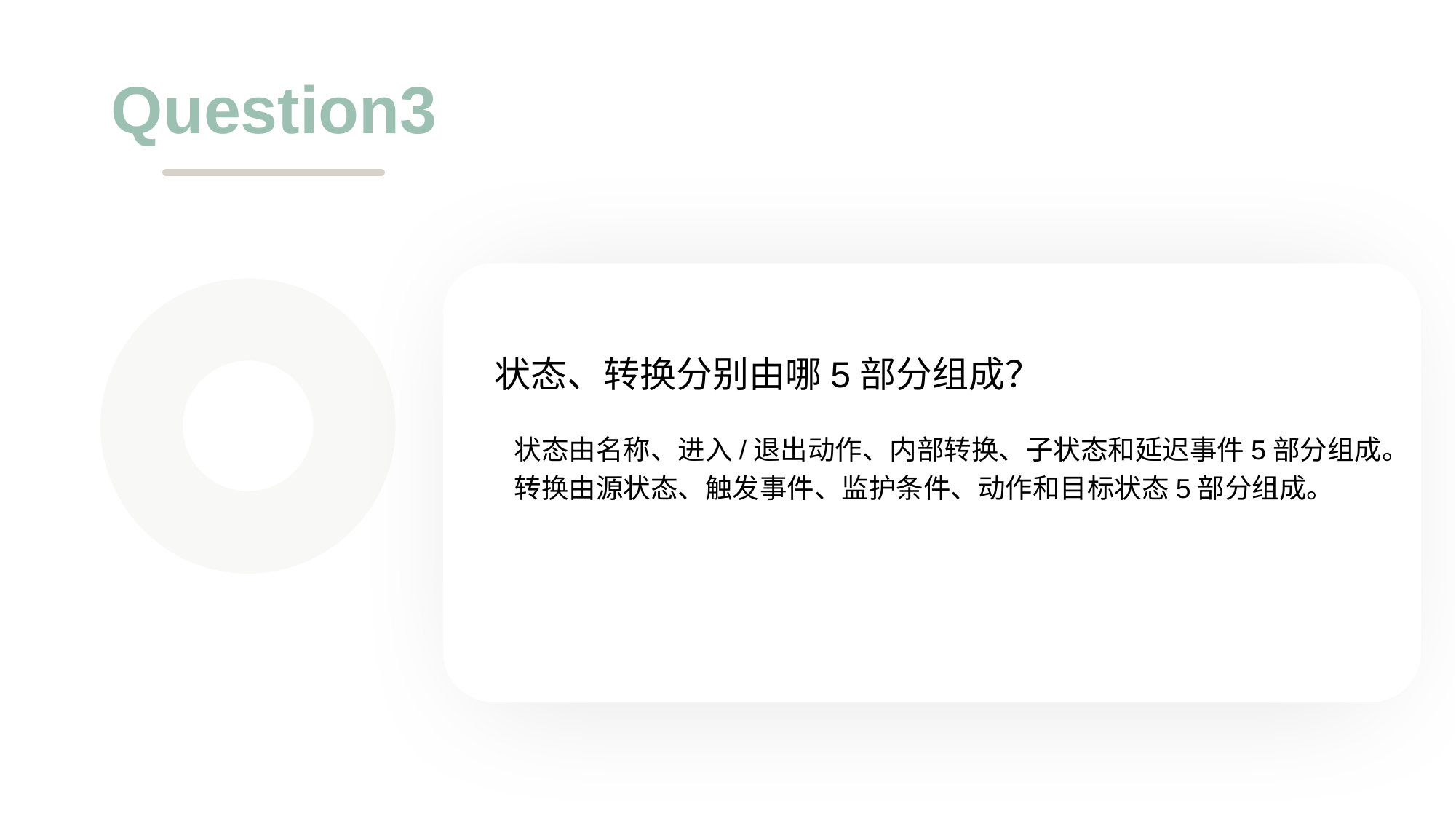

Question3
e7d195523061f1c0c2b73831c94a3edc981f60e396d3e182073EE1468018468A7F192AE5E5CD515B6C3125F8AF6E4EE646174E8CF0B46FD19828DCE8CDA3B3A044A74F0E769C5FA8CB87AB6FC303C8BA3785FAC64AF5424764E128FECAE4CC72932BB65C8C121A0F41C1707D94688ED66335DC6AE12288BF2055523C0C26863D2CD4AC454A29EEC183CEF0375334B579

状态、转换分别由哪5部分组成？
状态由名称、进入/退出动作、内部转换、子状态和延迟事件5部分组成。
转换由源状态、触发事件、监护条件、动作和目标状态5部分组成。